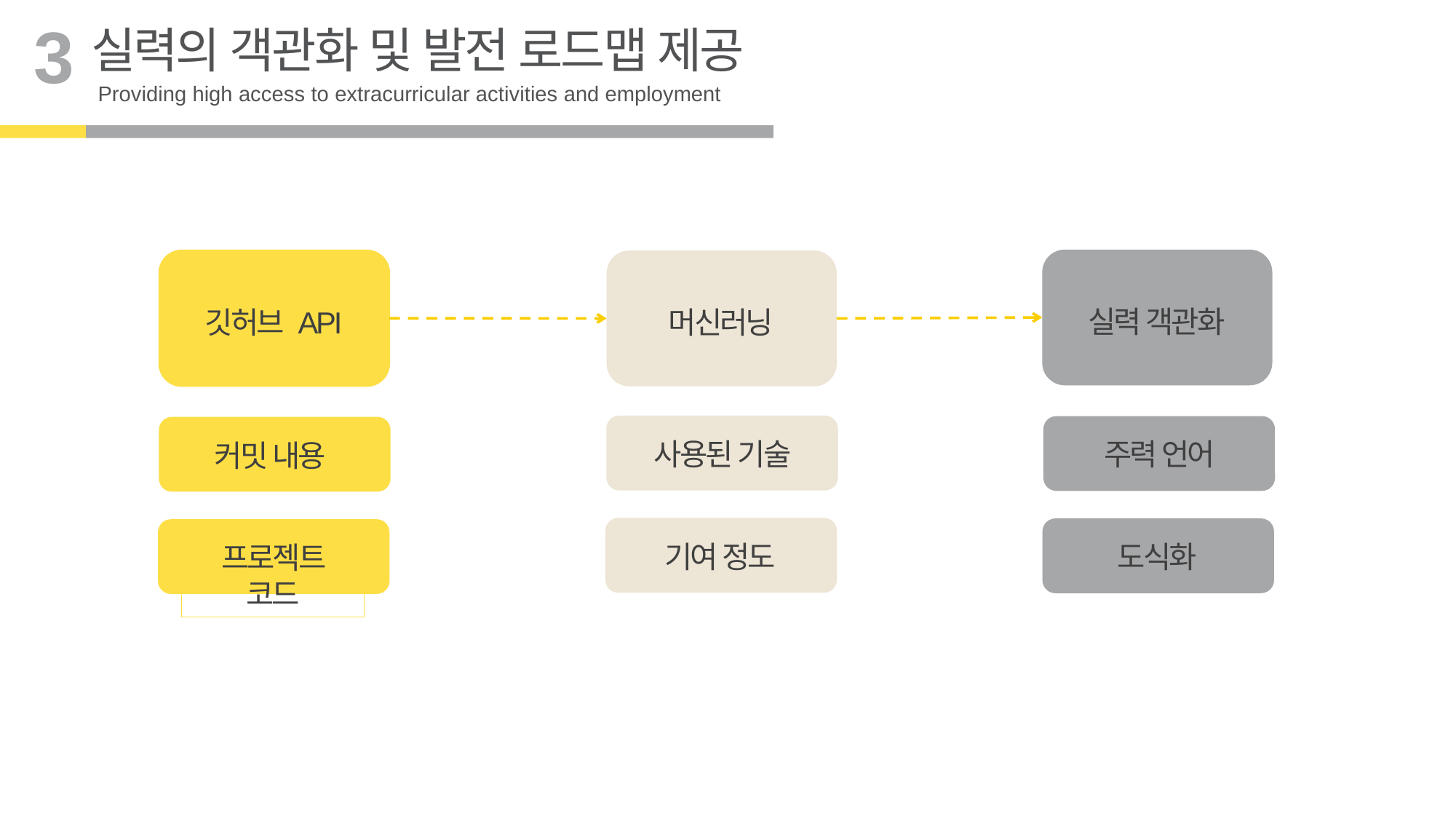

3
실력의 객관화 및 발전 로드맵 제공

Providing high access to extracurricular activities and employment

실력 객관화

깃허브 API

머신러닝

사용된 기술

주력 언어

커밋 내용

기여 정도

도식화

프로젝트 코드